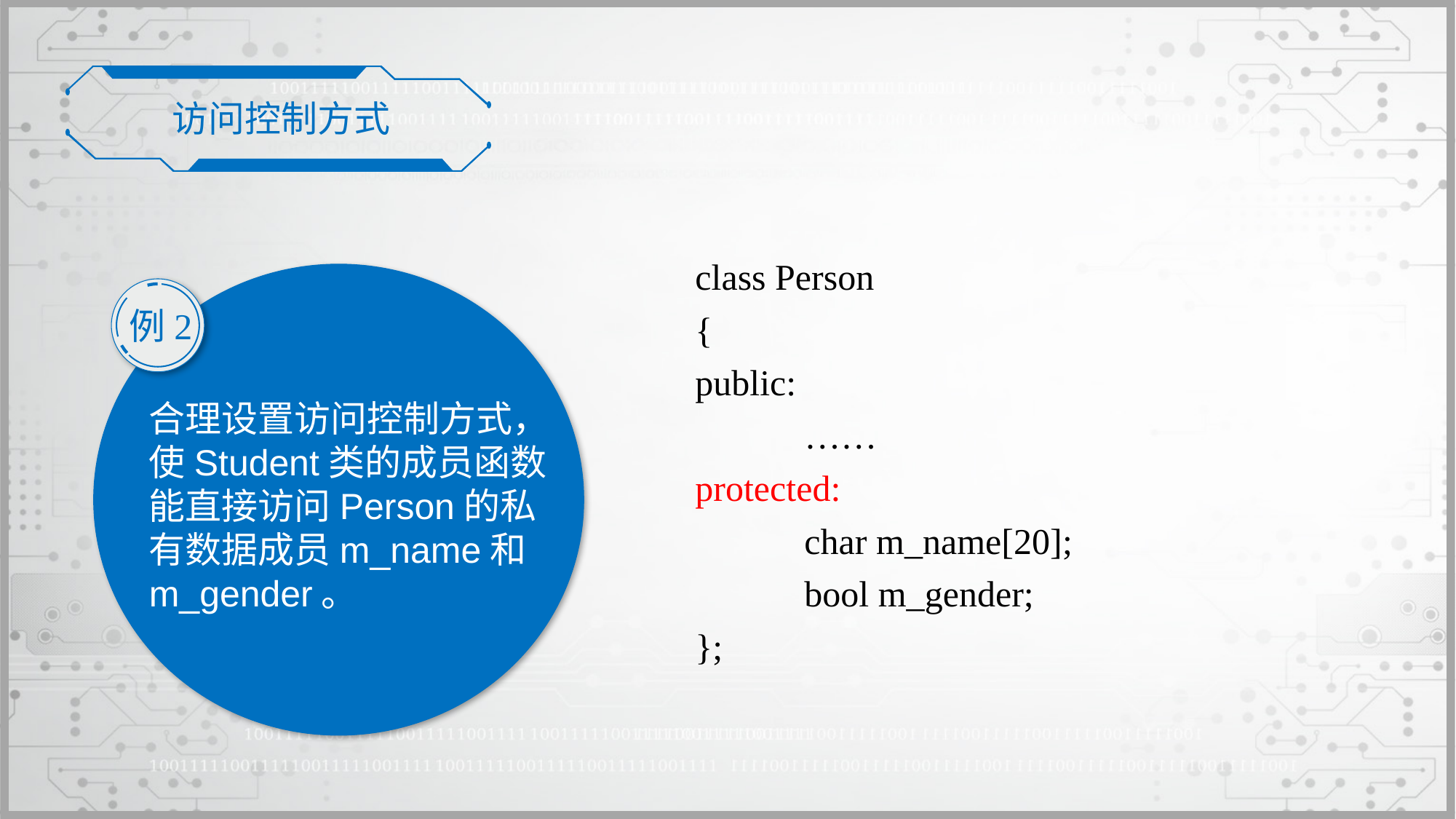

访问控制方式
	class Person
	{
	public:
		……
	protected:
		char m_name[20];
		bool m_gender;
	};

合理设置访问控制方式，使Student类的成员函数能直接访问Person的私有数据成员m_name和m_gender。

例2